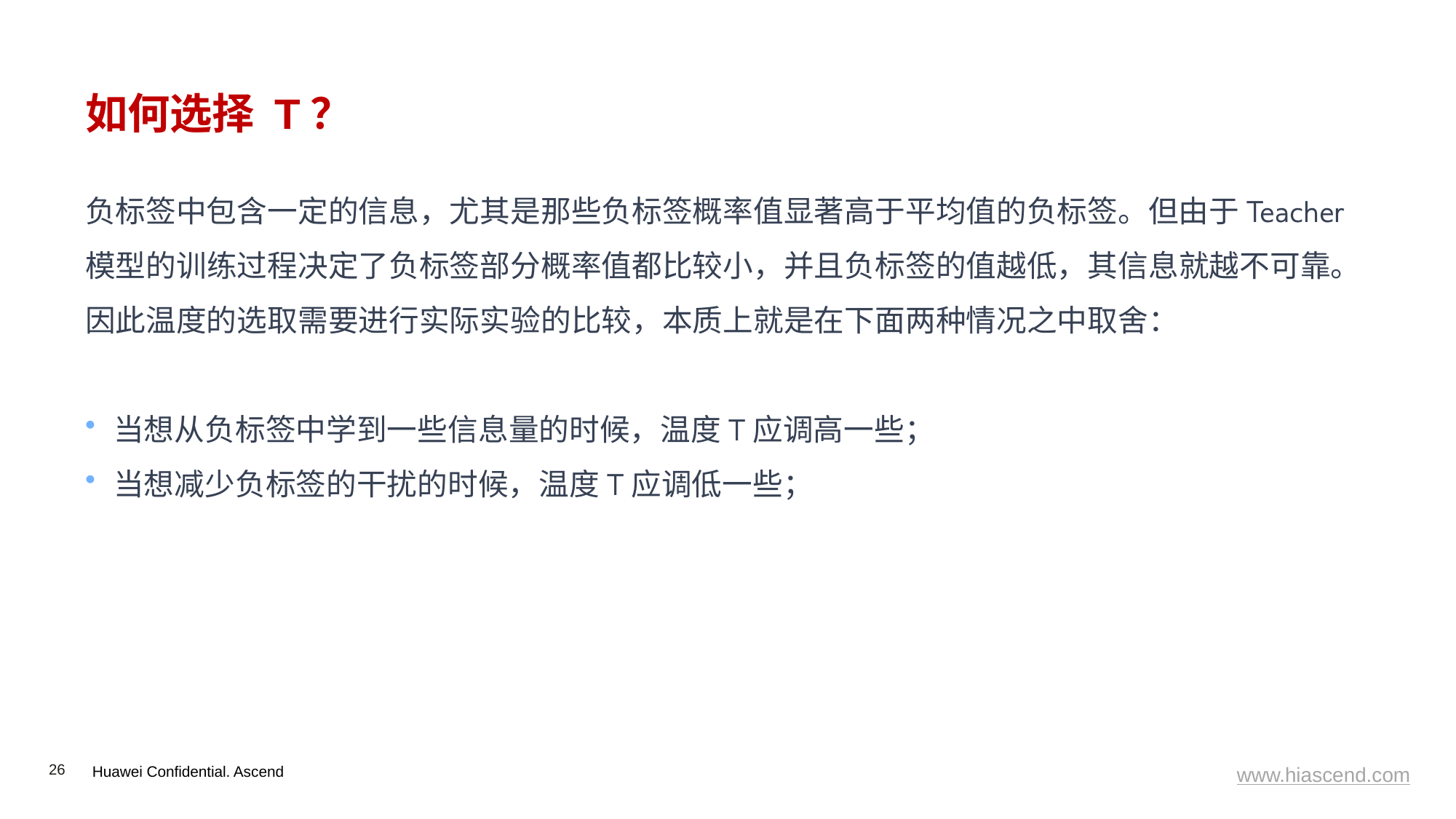

# 如何选择 T？
负标签中包含一定的信息，尤其是那些负标签概率值显著高于平均值的负标签。但由于Teacher模型的训练过程决定了负标签部分概率值都比较小，并且负标签的值越低，其信息就越不可靠。因此温度的选取需要进行实际实验的比较，本质上就是在下面两种情况之中取舍：

当想从负标签中学到一些信息量的时候，温度T应调高一些；
当想减少负标签的干扰的时候，温度T应调低一些；